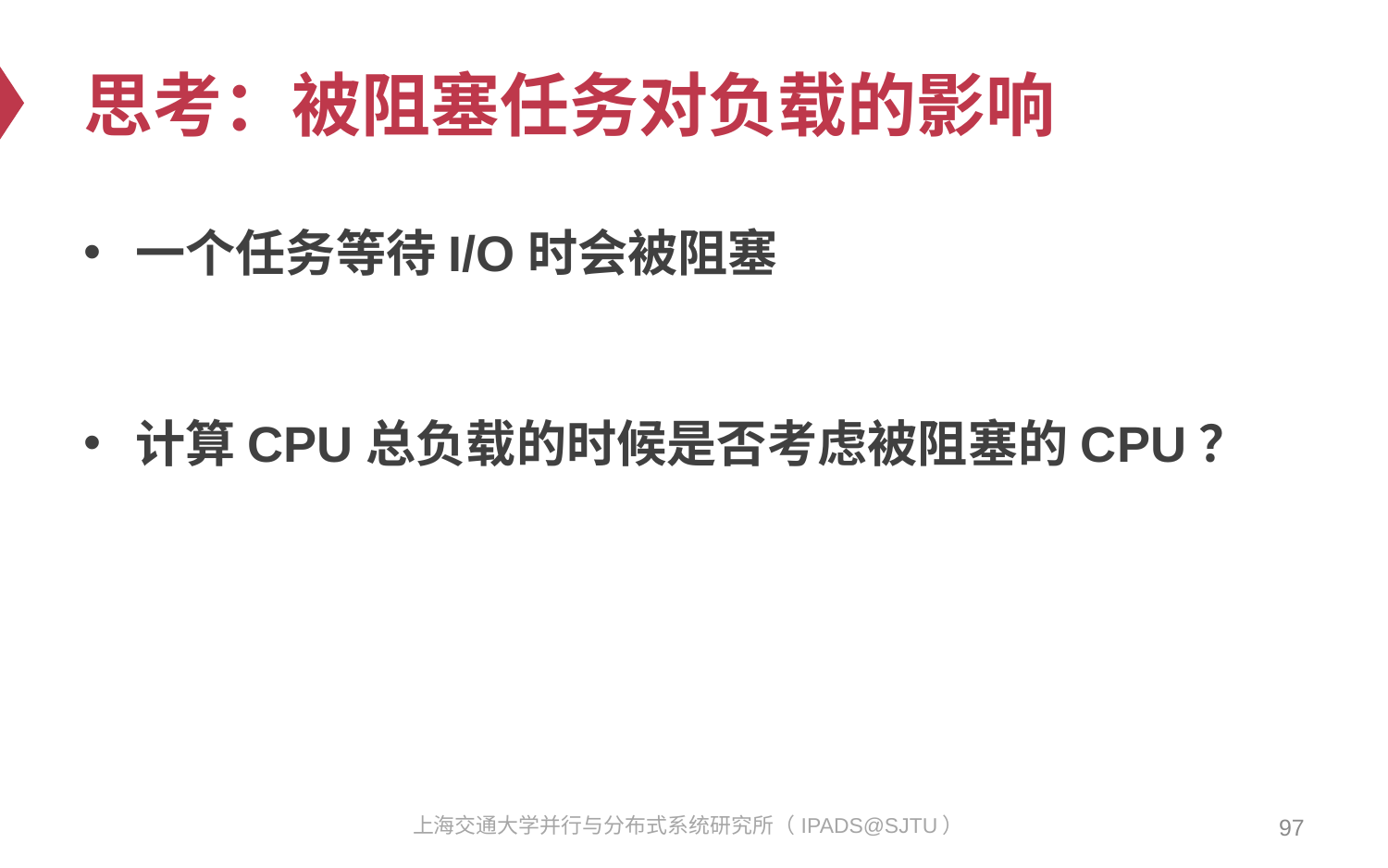

# 思考：被阻塞任务对负载的影响
一个任务等待I/O时会被阻塞

计算CPU总负载的时候是否考虑被阻塞的CPU？
97
上海交通大学并行与分布式系统研究所（IPADS@SJTU）